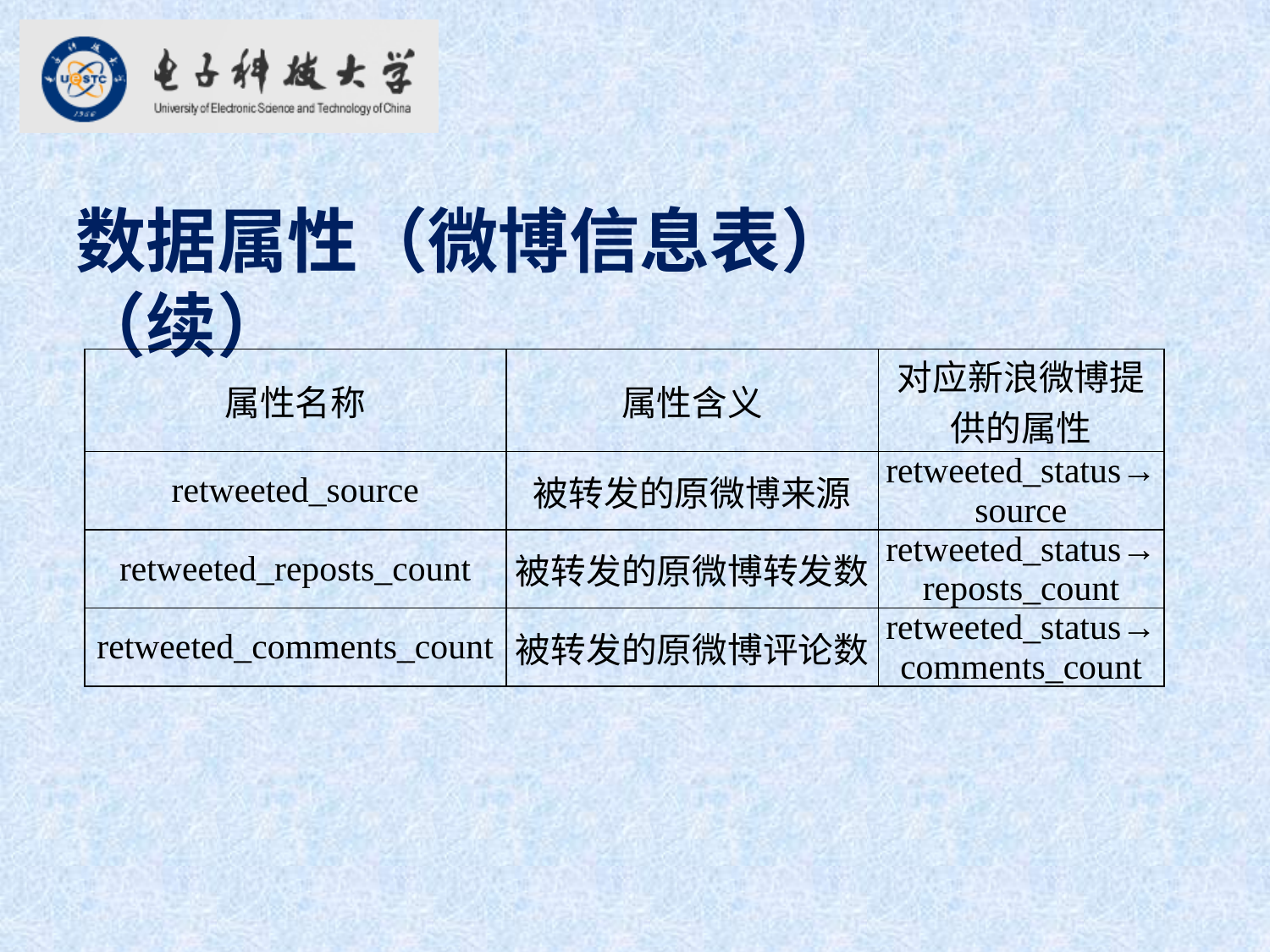

数据属性（微博信息表）（续）
| 属性名称 | 属性含义 | 对应新浪微博提供的属性 |
| --- | --- | --- |
| retweeted\_source | 被转发的原微博来源 | retweeted\_status→source |
| retweeted\_reposts\_count | 被转发的原微博转发数 | retweeted\_status→reposts\_count |
| retweeted\_comments\_count | 被转发的原微博评论数 | retweeted\_status→comments\_count |